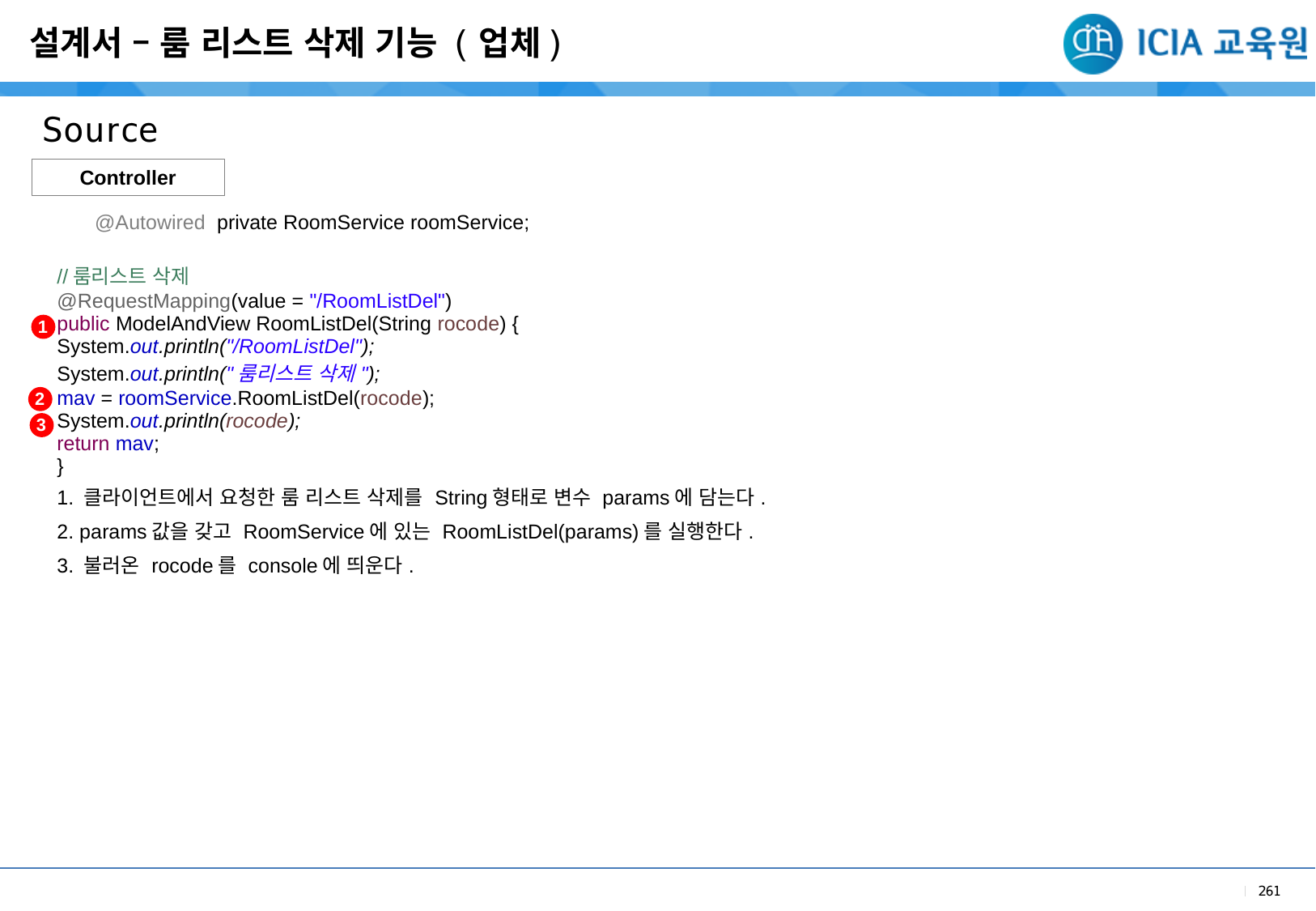

설계서 – 룸 리스트 삭제 기능 (업체)
Source
Controller
| @Autowired private RoomService roomService; //룸리스트 삭제 @RequestMapping(value = "/RoomListDel") public ModelAndView RoomListDel(String rocode) { System.out.println("/RoomListDel"); System.out.println("룸리스트 삭제"); mav = roomService.RoomListDel(rocode); System.out.println(rocode); return mav; } |
| --- |
| 1. 클라이언트에서 요청한 룸 리스트 삭제를 String형태로 변수 params에 담는다. 2. params값을 갖고 RoomService에 있는 RoomListDel(params)를 실행한다. 3. 불러온 rocode를 console에 띄운다. |
1

2

3